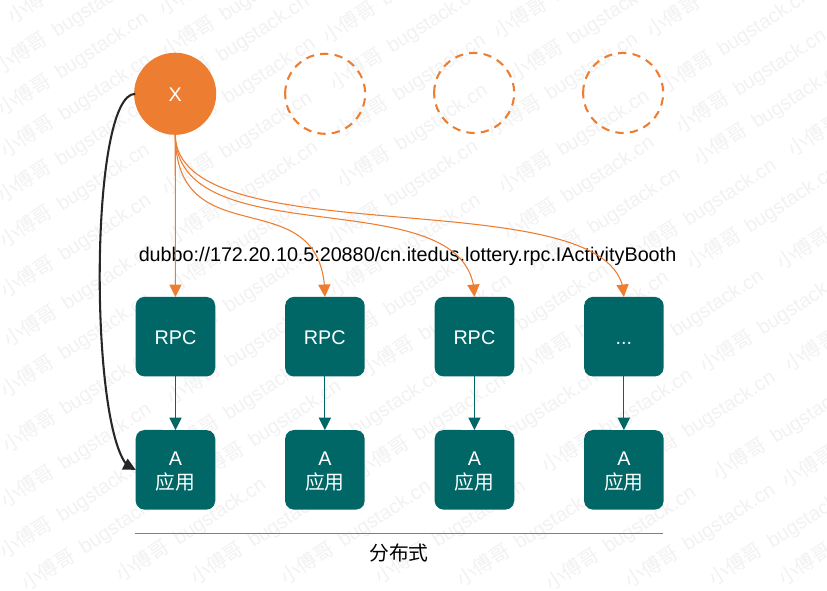

X

dubbo://172.20.10.5:20880/cn.itedus.lottery.rpc.IActivityBooth
RPC
RPC
RPC
...
A
应用
A
应用
A
应用
A
应用
分布式